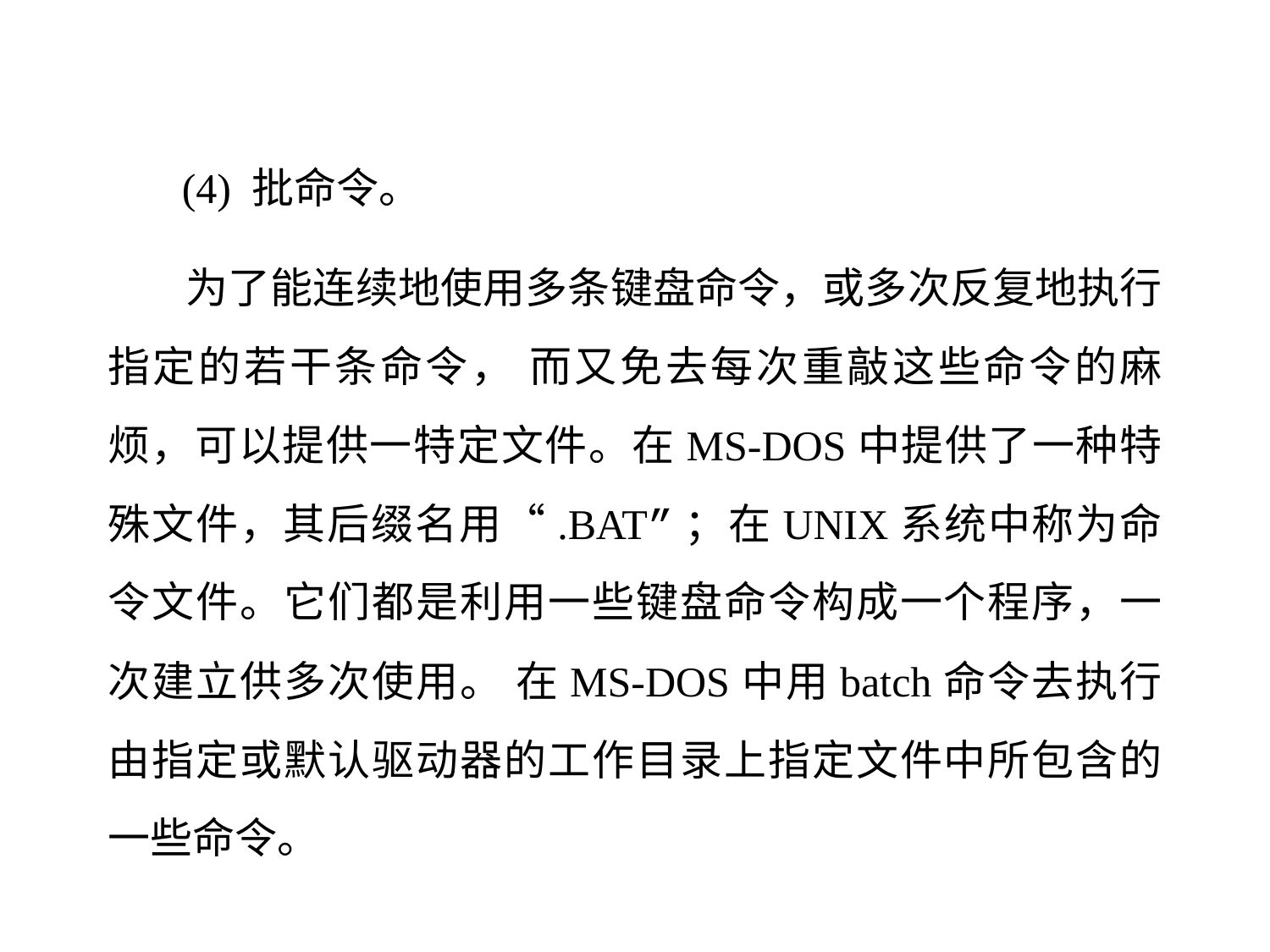

(4) 批命令。
       为了能连续地使用多条键盘命令，或多次反复地执行指定的若干条命令， 而又免去每次重敲这些命令的麻烦，可以提供一特定文件。在MS-DOS中提供了一种特殊文件，其后缀名用“.BAT”；在UNIX系统中称为命令文件。它们都是利用一些键盘命令构成一个程序，一次建立供多次使用。 在MS-DOS中用batch命令去执行由指定或默认驱动器的工作目录上指定文件中所包含的一些命令。